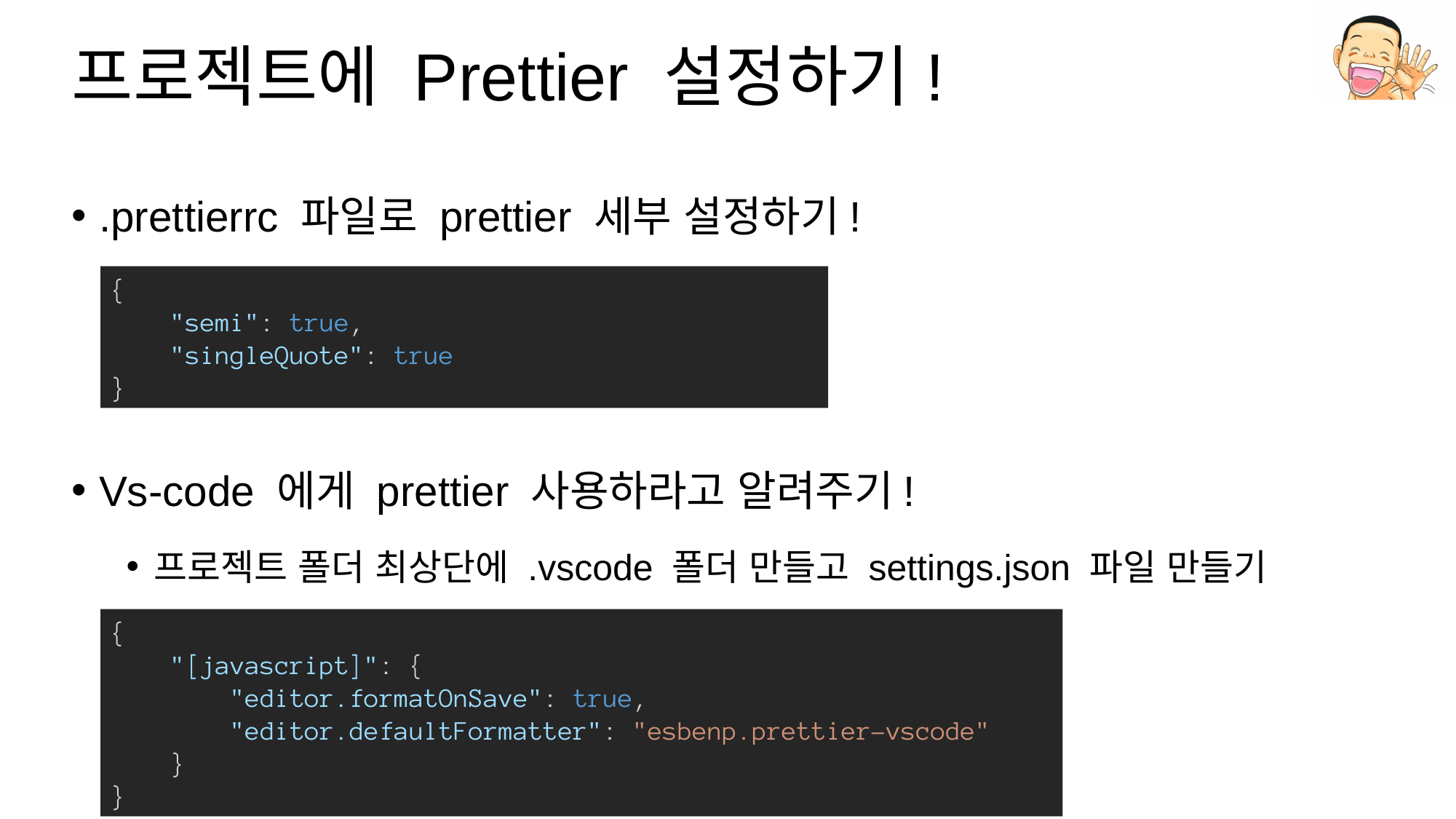

# 프로젝트에 Prettier 설정하기!
.prettierrc 파일로 prettier 세부 설정하기!

Vs-code 에게 prettier 사용하라고 알려주기!
프로젝트 폴더 최상단에 .vscode 폴더 만들고 settings.json 파일 만들기

{
    "semi": true,
    "singleQuote": true
}
{
    "[javascript]": {
        "editor.formatOnSave": true,
        "editor.defaultFormatter": "esbenp.prettier-vscode"
    }
}